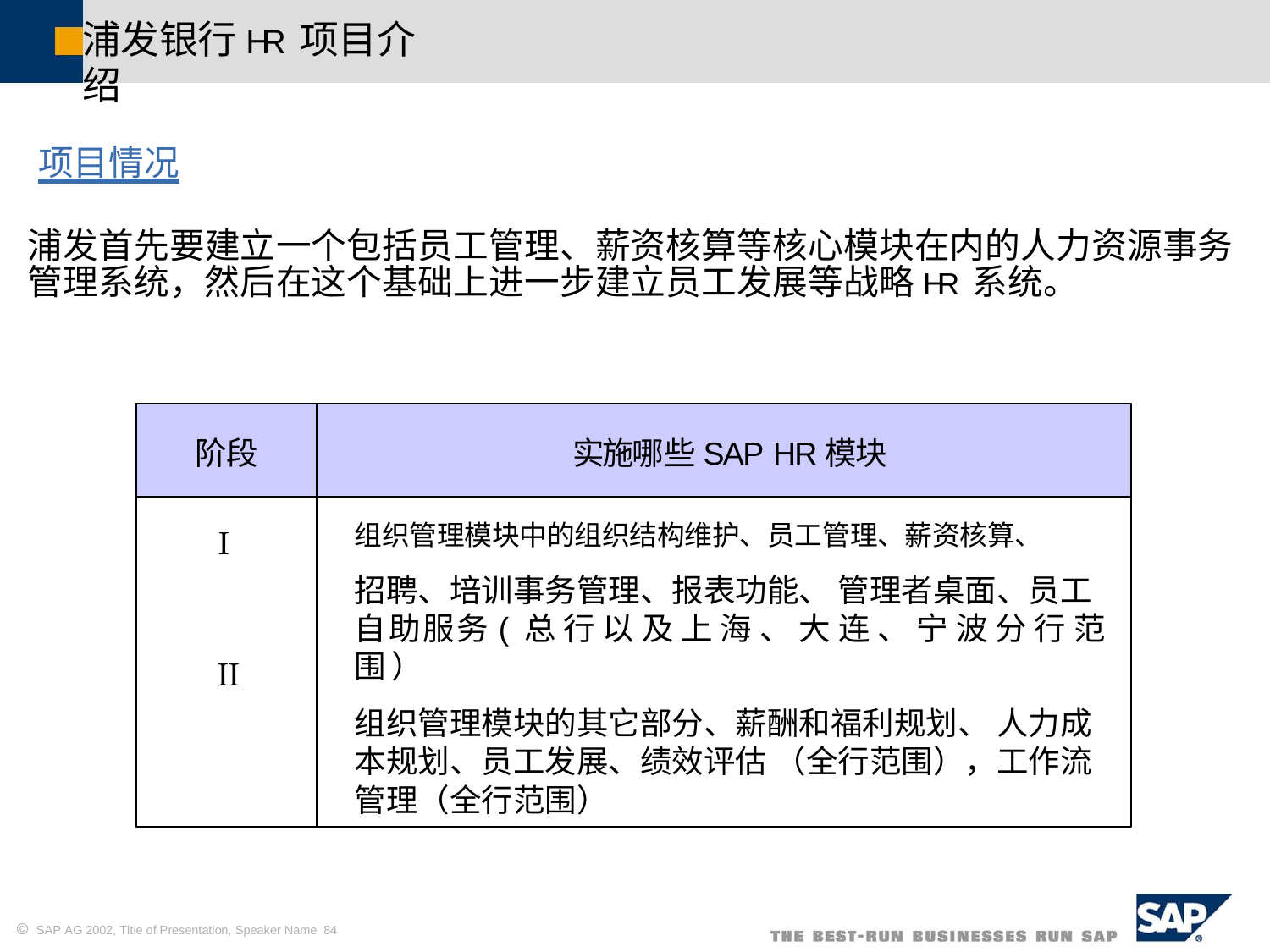

浦发银行HR项目介绍
项目情况
浦发首先要建立一个包括员工管理、薪资核算等核心模块在内的人力资源事务
管理系统，然后在这个基础上进一步建立员工发展等战略HR系统。

阶段

实施哪些SAP HR模块

I
II

招聘、培训事务管理、报表功能、 管理者桌面、员工
自助服务(总行以及上海、大连、宁波分行范围）
组织管理模块的其它部分、薪酬和福利规划、 人力成
本规划、员工发展、绩效评估 （全行范围），工作流
管理（全行范围）
组织管理模块中的组织结构维护、员工管理、薪资核算、
©  SAP AG 2002, Title of Presentation, Speaker Name  84